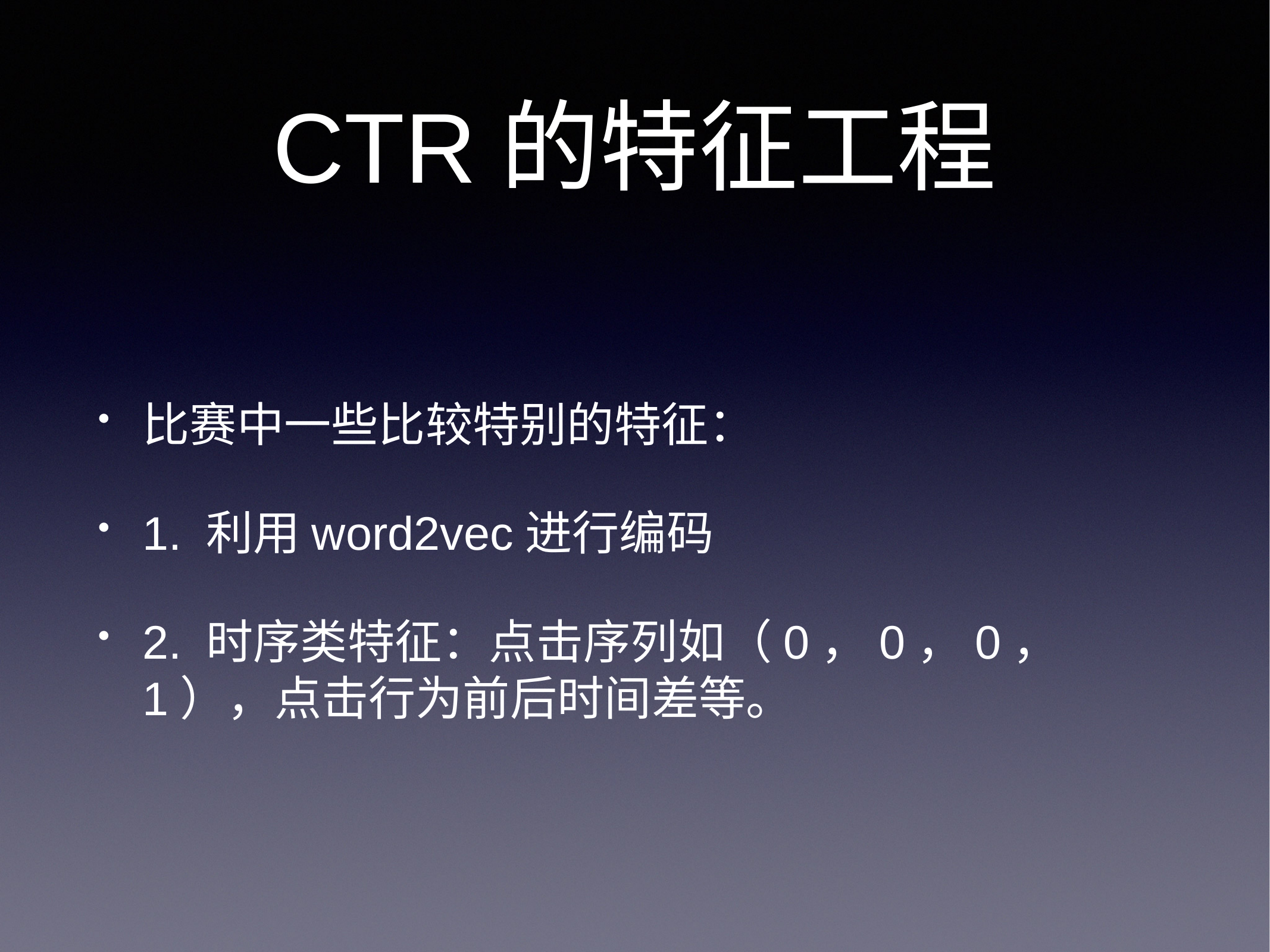

# CTR的特征工程
比赛中一些比较特别的特征：
1. 利用word2vec进行编码
2. 时序类特征：点击序列如（0，0，0，1），点击行为前后时间差等。